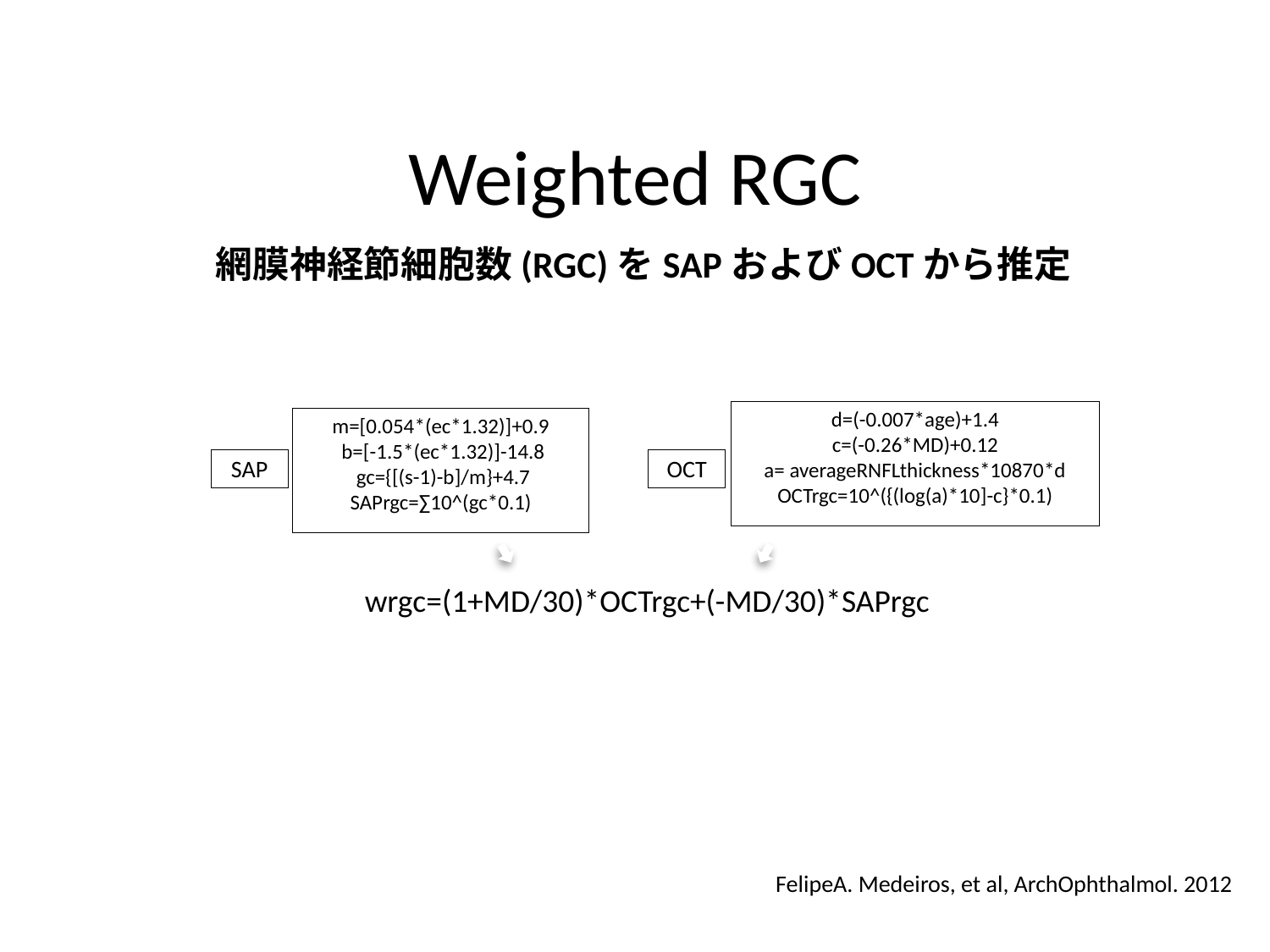

# Weighted RGC
網膜神経節細胞数(RGC)をSAPおよびOCTから推定
d=(-0.007*age)+1.4
c=(-0.26*MD)+0.12
a= averageRNFLthickness*10870*d
OCTrgc=10^({(log(a)*10]-c}*0.1)
m=[0.054*(ec*1.32)]+0.9
 b=[-1.5*(ec*1.32)]-14.8
 gc={[(s-1)-b]/m}+4.7
SAPrgc=∑10^(gc*0.1)
SAP
OCT

wrgc=(1+MD/30)*OCTrgc+(-MD/30)*SAPrgc
FelipeA. Medeiros, et al, ArchOphthalmol. 2012